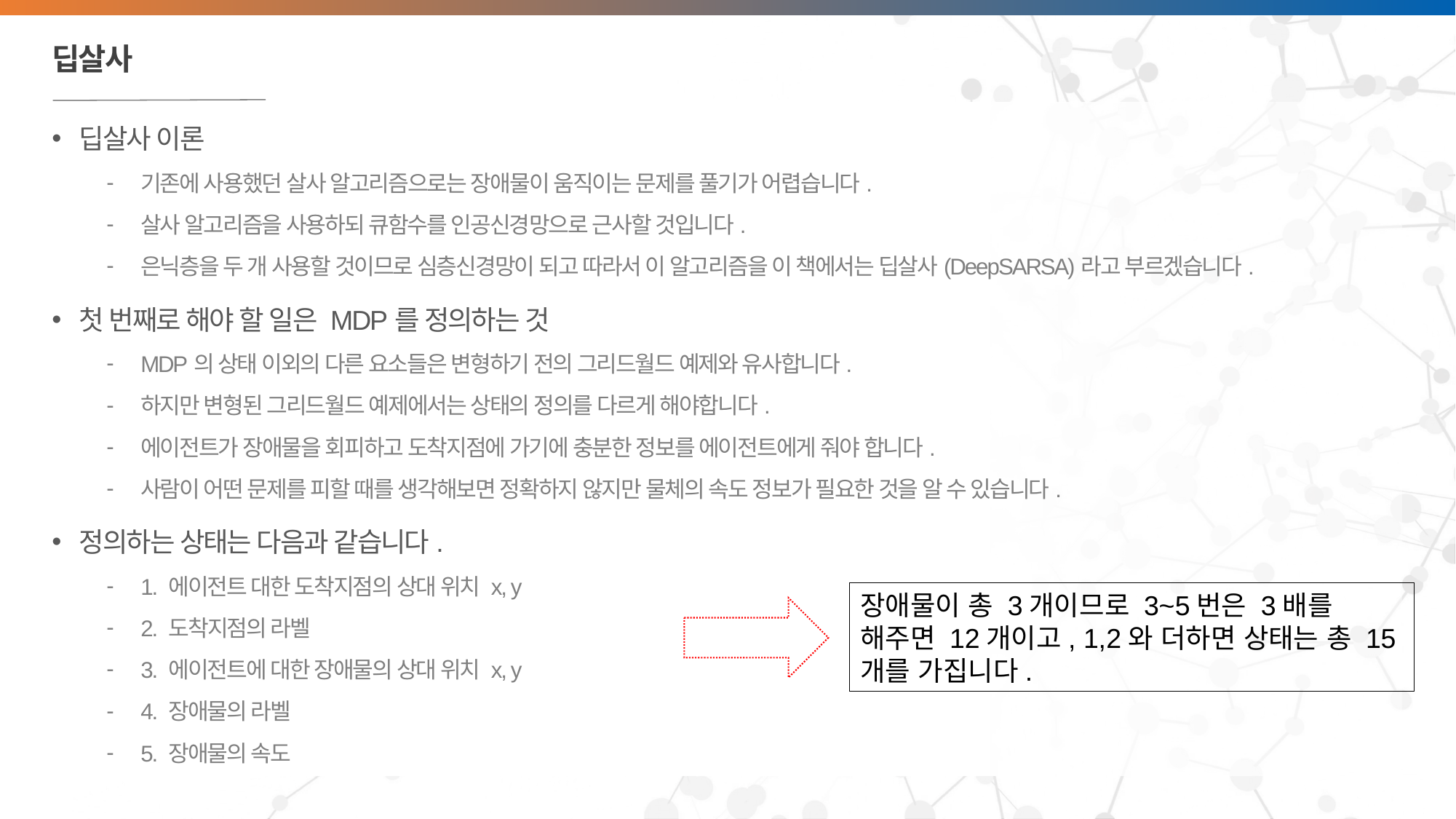

# 딥살사

딥살사 이론
기존에 사용했던 살사 알고리즘으로는 장애물이 움직이는 문제를 풀기가 어렵습니다.
살사 알고리즘을 사용하되 큐함수를 인공신경망으로 근사할 것입니다.
은닉층을 두 개 사용할 것이므로 심층신경망이 되고 따라서 이 알고리즘을 이 책에서는 딥살사(DeepSARSA)라고 부르겠습니다.
첫 번째로 해야 할 일은 MDP를 정의하는 것
MDP의 상태 이외의 다른 요소들은 변형하기 전의 그리드월드 예제와 유사합니다.
하지만 변형된 그리드월드 예제에서는 상태의 정의를 다르게 해야합니다.
에이전트가 장애물을 회피하고 도착지점에 가기에 충분한 정보를 에이전트에게 줘야 합니다.
사람이 어떤 문제를 피할 때를 생각해보면 정확하지 않지만 물체의 속도 정보가 필요한 것을 알 수 있습니다.
정의하는 상태는 다음과 같습니다.
1. 에이전트 대한 도착지점의 상대 위치 x, y
2. 도착지점의 라벨
3. 에이전트에 대한 장애물의 상대 위치 x, y
4. 장애물의 라벨
5. 장애물의 속도
장애물이 총 3개이므로 3~5번은 3배를 해주면 12개이고, 1,2와 더하면 상태는 총 15개를 가집니다.